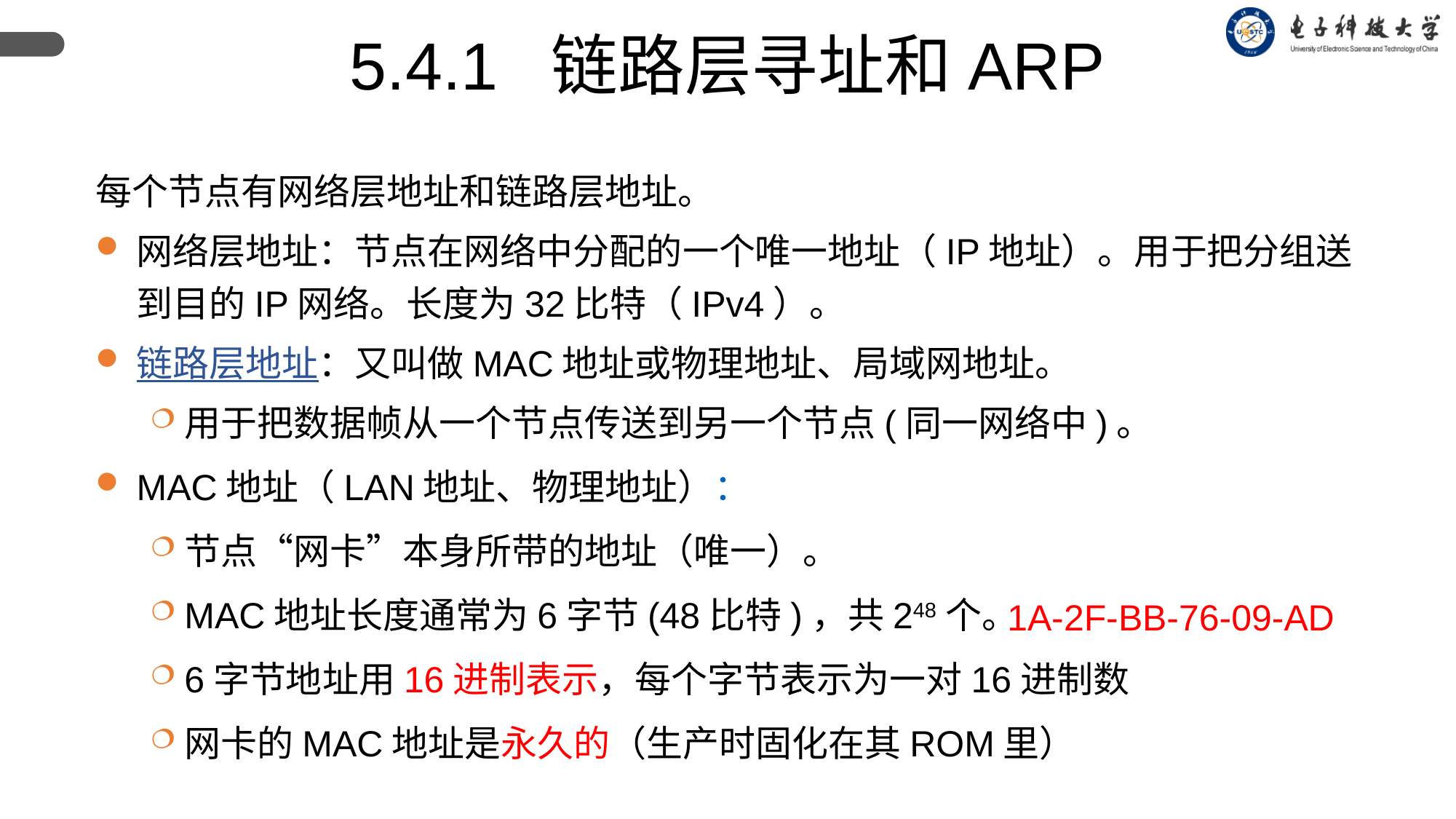

5.4.1  链路层寻址和ARP
每个节点有网络层地址和链路层地址。
网络层地址：节点在网络中分配的一个唯一地址（IP地址）。用于把分组送到目的IP网络。长度为32比特（IPv4）。
链路层地址：又叫做MAC地址或物理地址、局域网地址。
用于把数据帧从一个节点传送到另一个节点(同一网络中)。
MAC地址（LAN地址、物理地址）：
节点“网卡”本身所带的地址（唯一）。
MAC地址长度通常为6字节(48比特)，共248个。
6字节地址用16进制表示，每个字节表示为一对16进制数
网卡的MAC地址是永久的（生产时固化在其ROM里）

1A-2F-BB-76-09-AD
78